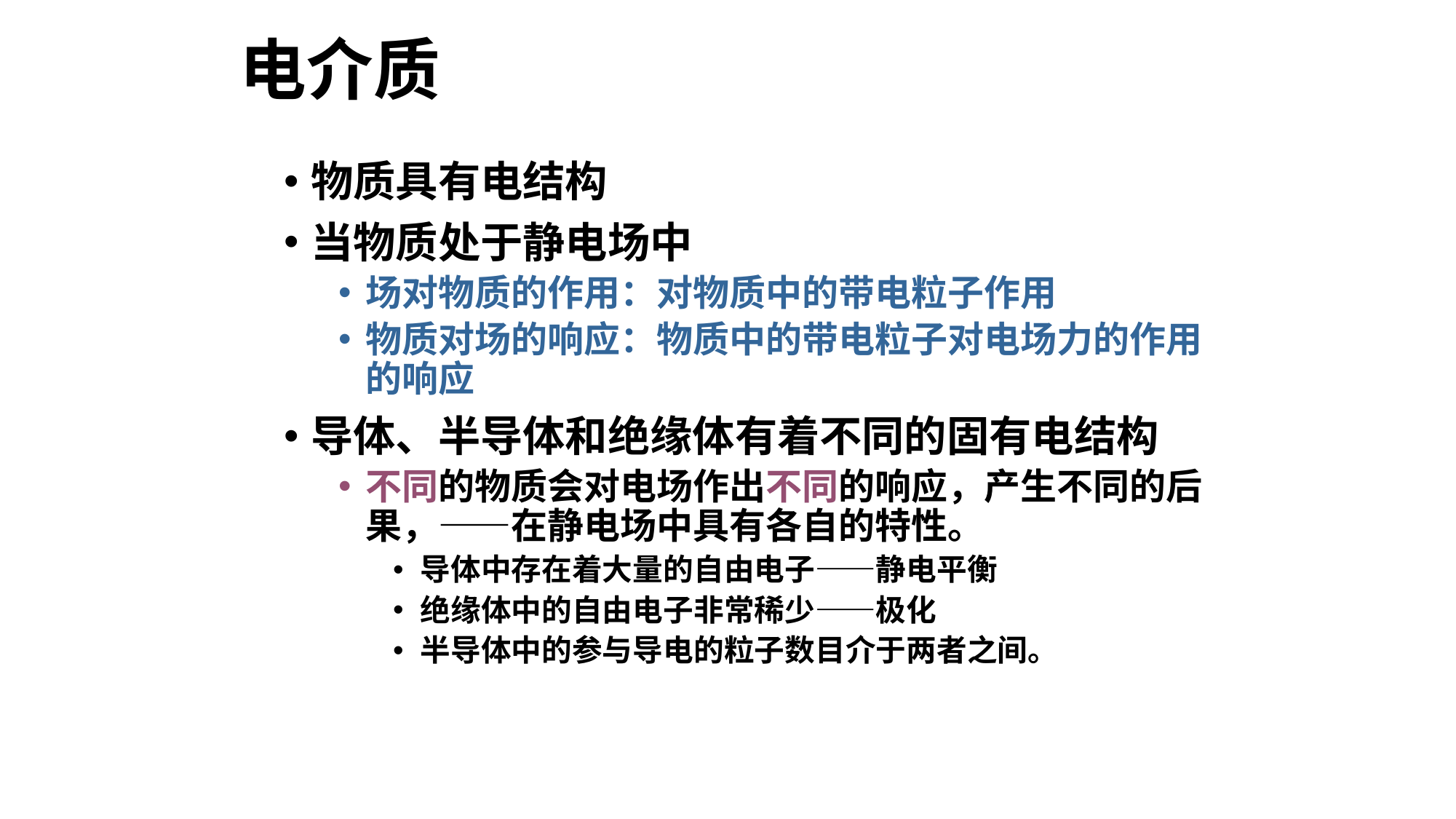

# 电介质
物质具有电结构
当物质处于静电场中
场对物质的作用：对物质中的带电粒子作用
物质对场的响应：物质中的带电粒子对电场力的作用的响应
导体、半导体和绝缘体有着不同的固有电结构
不同的物质会对电场作出不同的响应，产生不同的后果，——在静电场中具有各自的特性。
导体中存在着大量的自由电子——静电平衡
绝缘体中的自由电子非常稀少——极化
半导体中的参与导电的粒子数目介于两者之间。